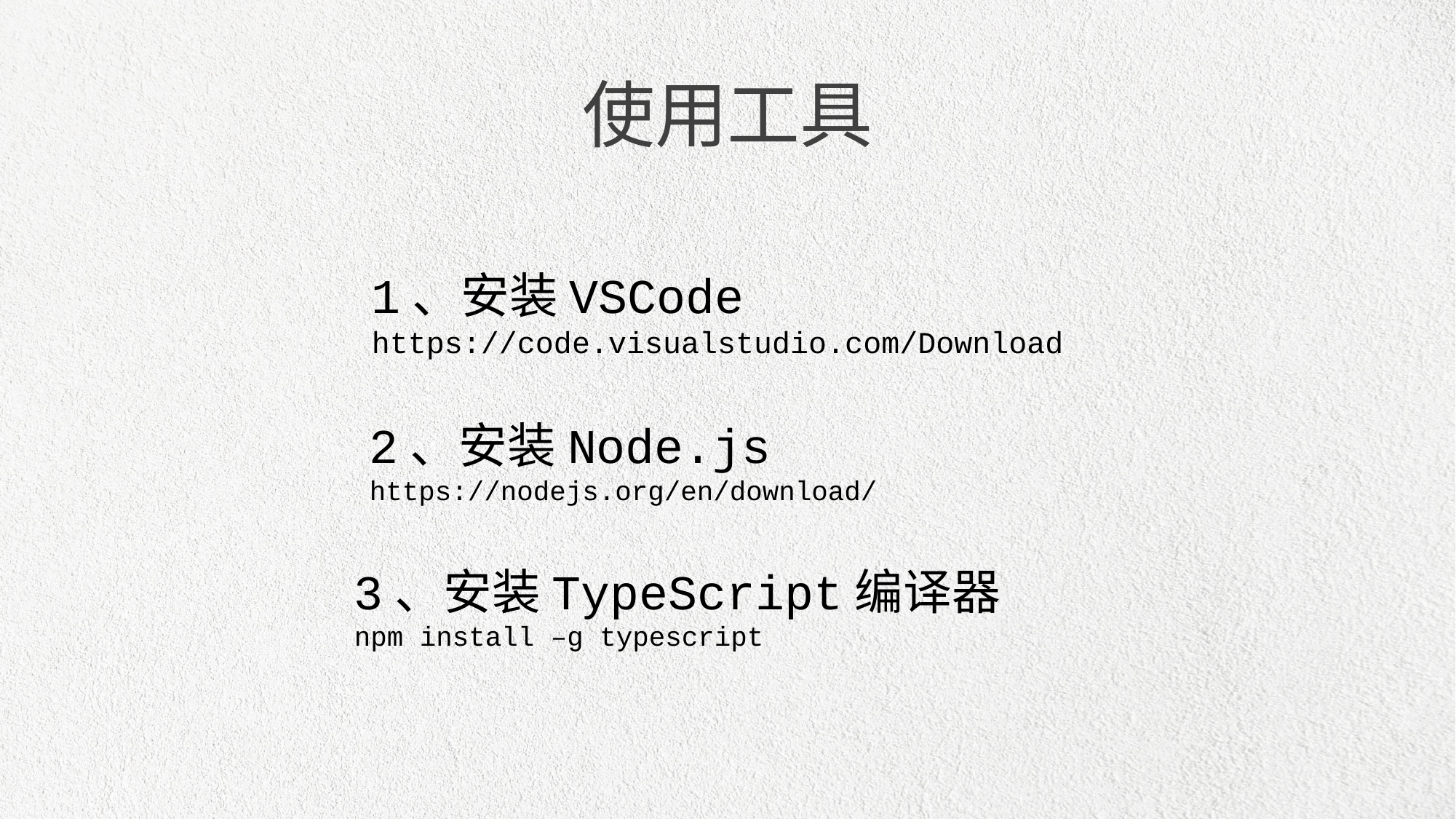

使用工具
1、安装VSCode
https://code.visualstudio.com/Download
2、安装Node.js
https://nodejs.org/en/download/
3、安装TypeScript编译器
npm install –g typescript